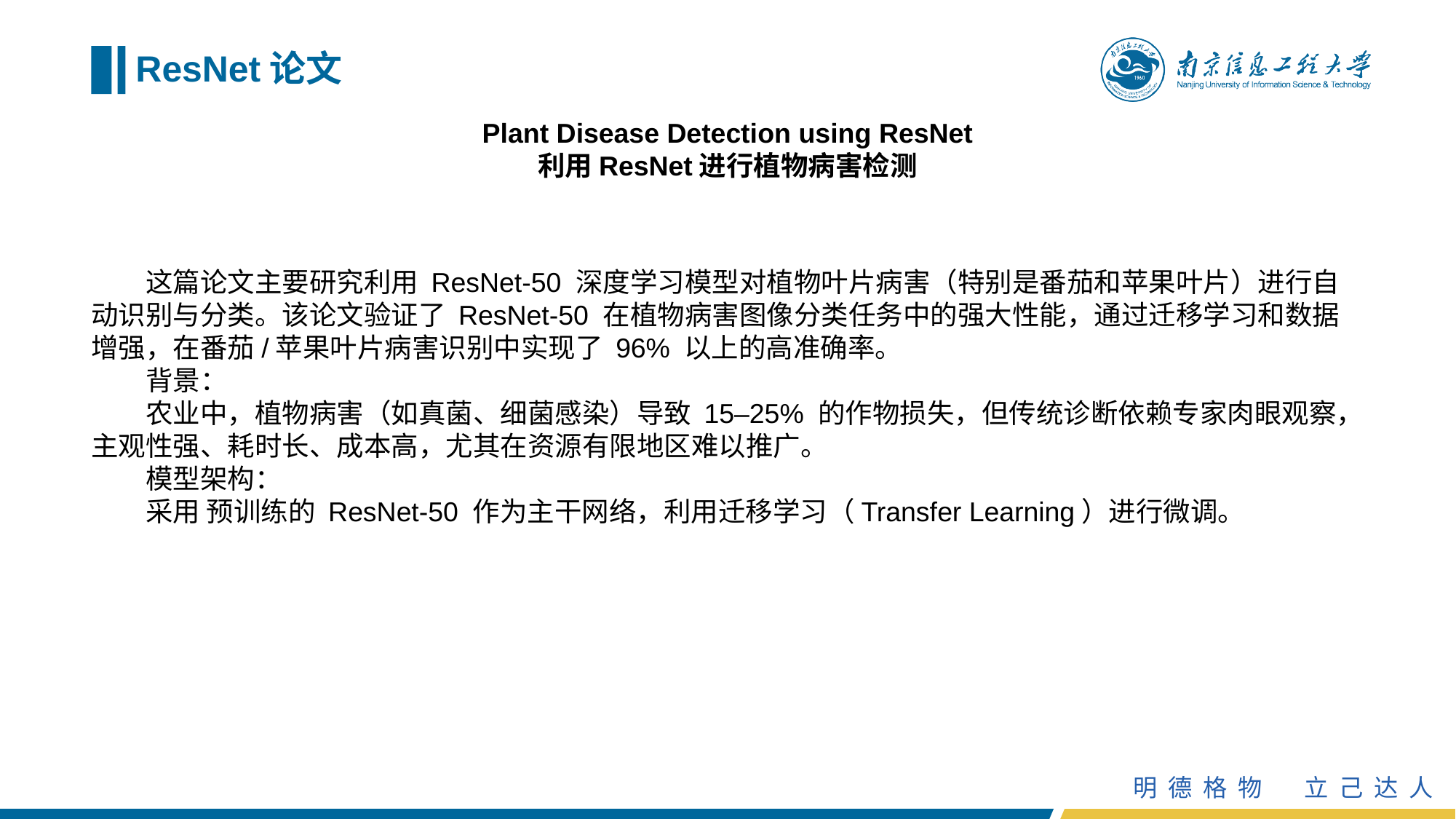

# ResNet论文
Plant Disease Detection using ResNet
利用ResNet进行植物病害检测
这篇论文主要研究利用 ResNet-50 深度学习模型对植物叶片病害（特别是番茄和苹果叶片）进行自动识别与分类。该论文验证了 ResNet-50 在植物病害图像分类任务中的强大性能，通过迁移学习和数据增强，在番茄/苹果叶片病害识别中实现了 96% 以上的高准确率。
背景：
农业中，植物病害（如真菌、细菌感染）导致 15–25% 的作物损失，但传统诊断依赖专家肉眼观察，主观性强、耗时长、成本高，尤其在资源有限地区难以推广。
模型架构：
采用 预训练的 ResNet-50 作为主干网络，利用迁移学习（Transfer Learning）进行微调。